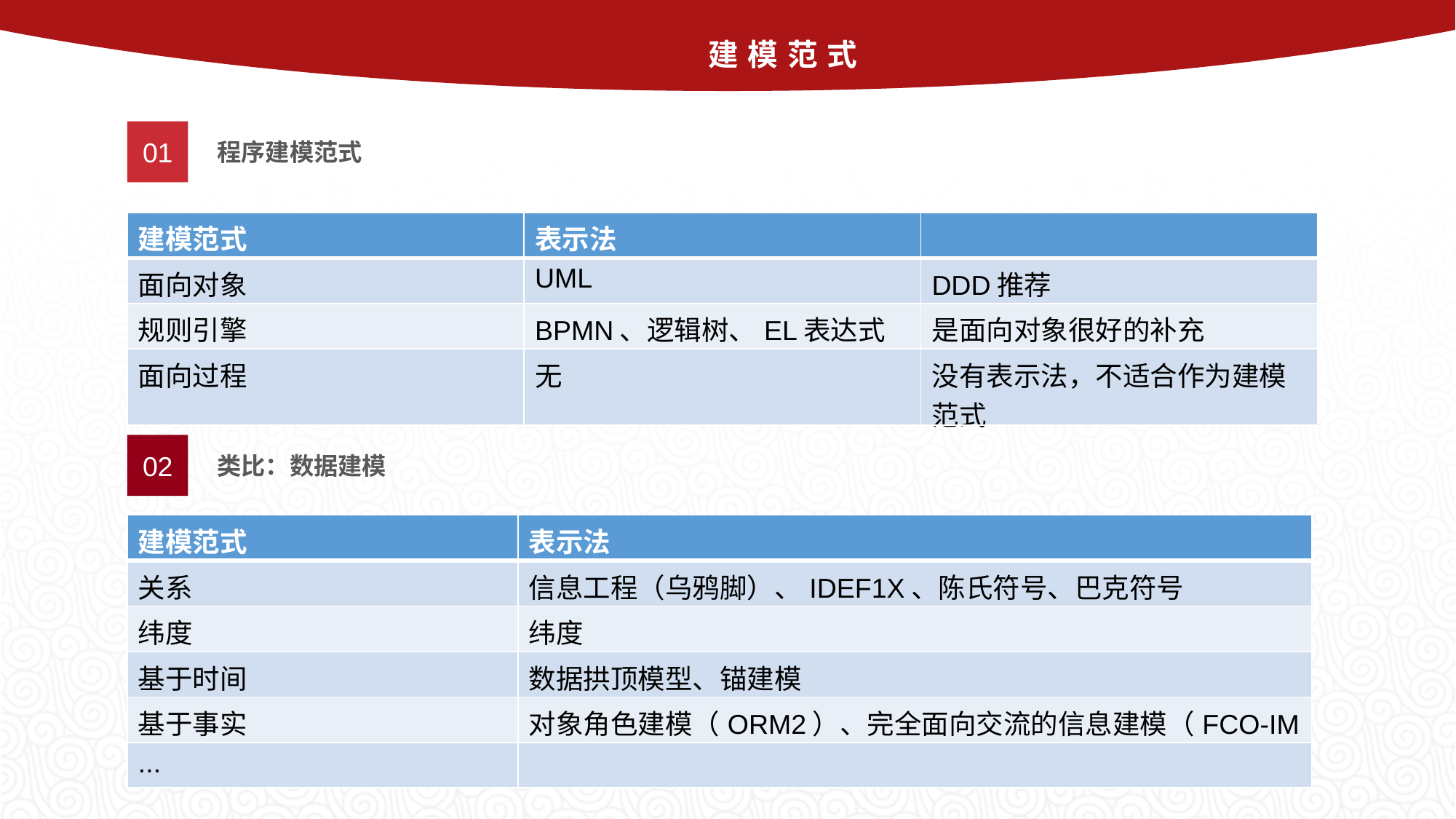

建模范式
01
程序建模范式
| 建模范式 | 表示法 |  |
| --- | --- | --- |
| 面向对象 | UML | DDD推荐 |
| 规则引擎 | BPMN、逻辑树、EL表达式 | 是面向对象很好的补充 |
| 面向过程 | 无 | 没有表示法，不适合作为建模范式 |
02
类比：数据建模
| 建模范式 | 表示法 |
| --- | --- |
| 关系 | 信息工程（乌鸦脚）、IDEF1X、陈氏符号、巴克符号 |
| 纬度 | 纬度 |
| 基于时间 | 数据拱顶模型、锚建模 |
| 基于事实 | 对象角色建模（ORM2）、完全面向交流的信息建模（FCO-IM |
| ... |  |